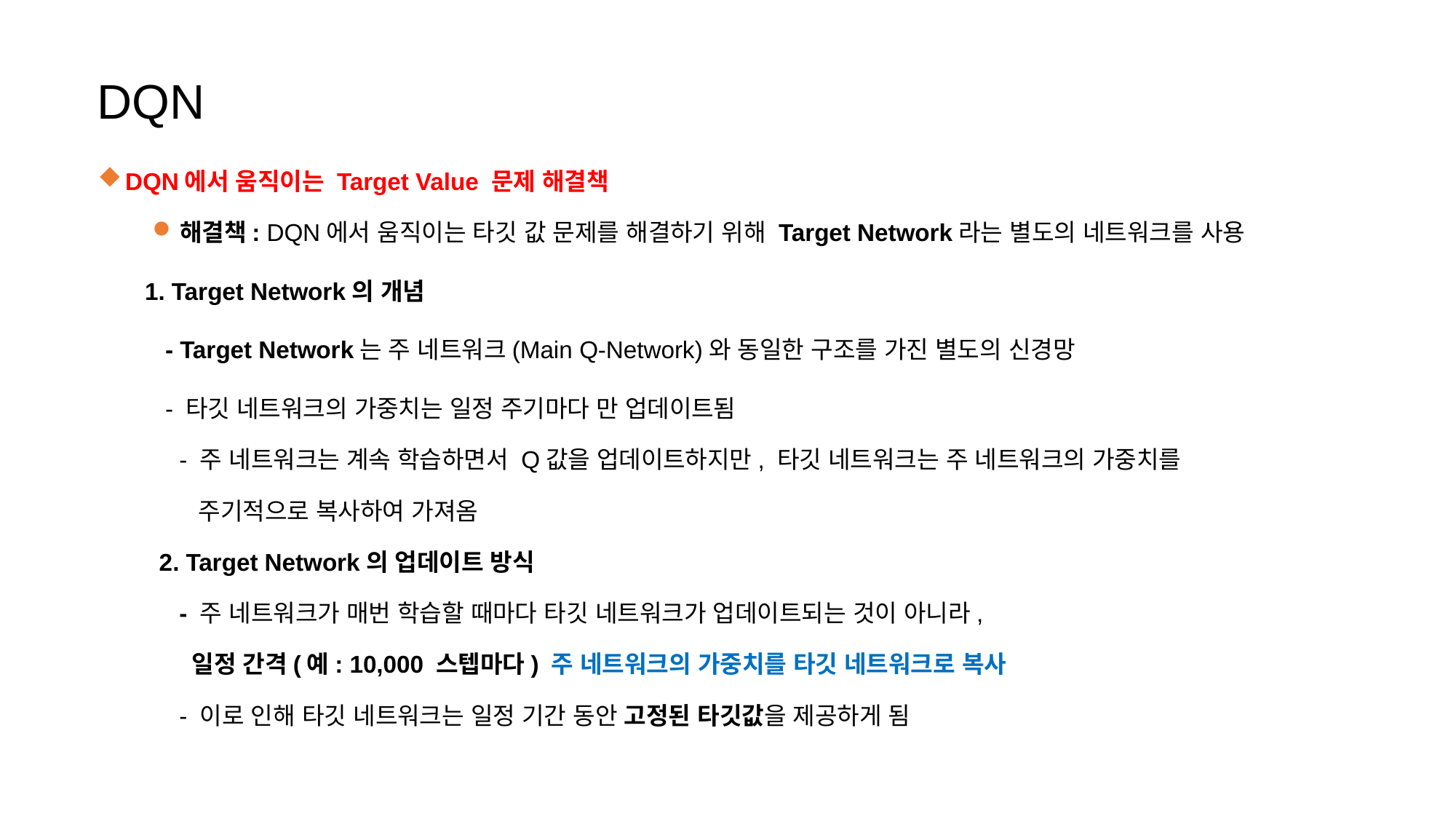

DQN
DQN에서 움직이는 Target Value 문제 해결책
해결책: DQN에서 움직이는 타깃 값 문제를 해결하기 위해 Target Network라는 별도의 네트워크를 사용
       1. Target Network의 개념
          - Target Network는 주 네트워크(Main Q-Network)와 동일한 구조를 가진 별도의 신경망
          - 타깃 네트워크의 가중치는 일정 주기마다 만 업데이트됨
    - 주 네트워크는 계속 학습하면서 Q값을 업데이트하지만, 타깃 네트워크는 주 네트워크의 가중치를
      주기적으로 복사하여 가져옴
 2. Target Network의 업데이트 방식
    - 주 네트워크가 매번 학습할 때마다 타깃 네트워크가 업데이트되는 것이 아니라,
     일정 간격(예: 10,000 스텝마다) 주 네트워크의 가중치를 타깃 네트워크로 복사
    - 이로 인해 타깃 네트워크는 일정 기간 동안 고정된 타깃값을 제공하게 됨